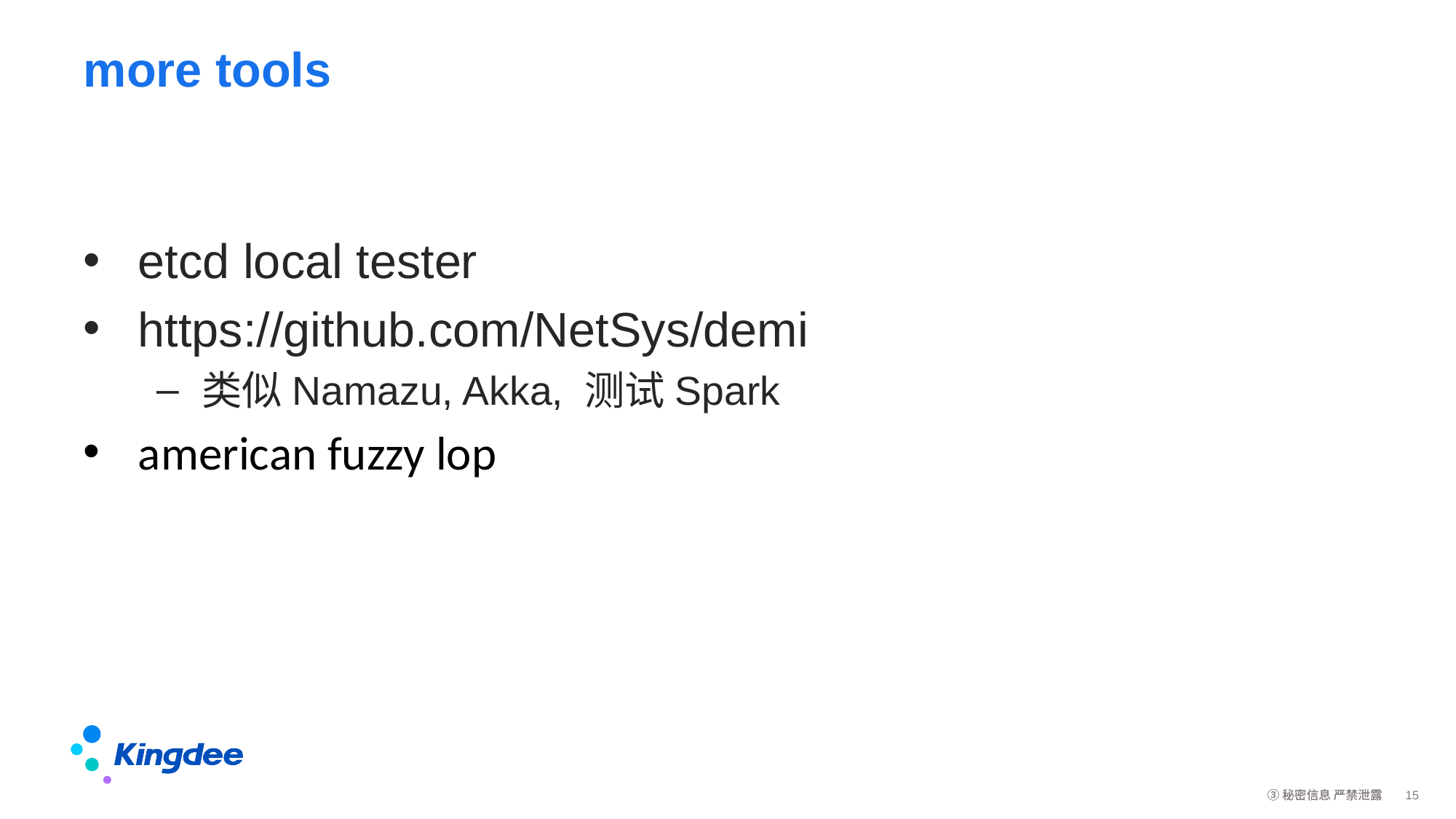

# more tools
etcd local tester
https://github.com/NetSys/demi
类似Namazu, Akka, 测试Spark
american fuzzy lop